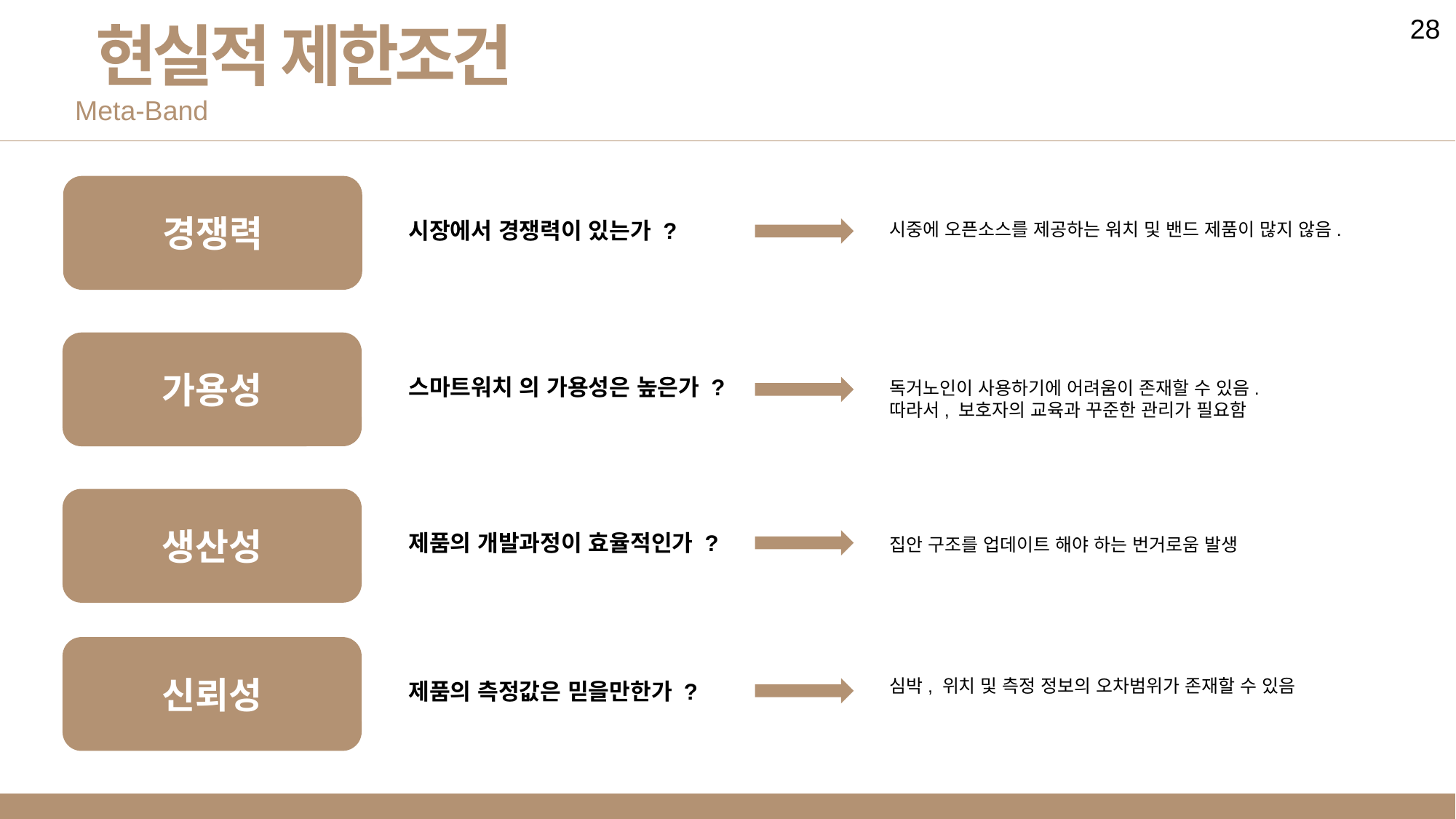

28
현실적 제한조건
Meta-Band
경쟁력
시장에서 경쟁력이 있는가 ?
시중에 오픈소스를 제공하는 워치 및 밴드 제품이 많지 않음.

가용성
스마트워치 의 가용성은 높은가 ?
독거노인이 사용하기에 어려움이 존재할 수 있음.
따라서, 보호자의 교육과 꾸준한 관리가 필요함

생산성
제품의 개발과정이 효율적인가 ?
집안 구조를 업데이트 해야 하는 번거로움 발생

신뢰성
심박, 위치 및 측정 정보의 오차범위가 존재할 수 있음
제품의 측정값은 믿을만한가 ?